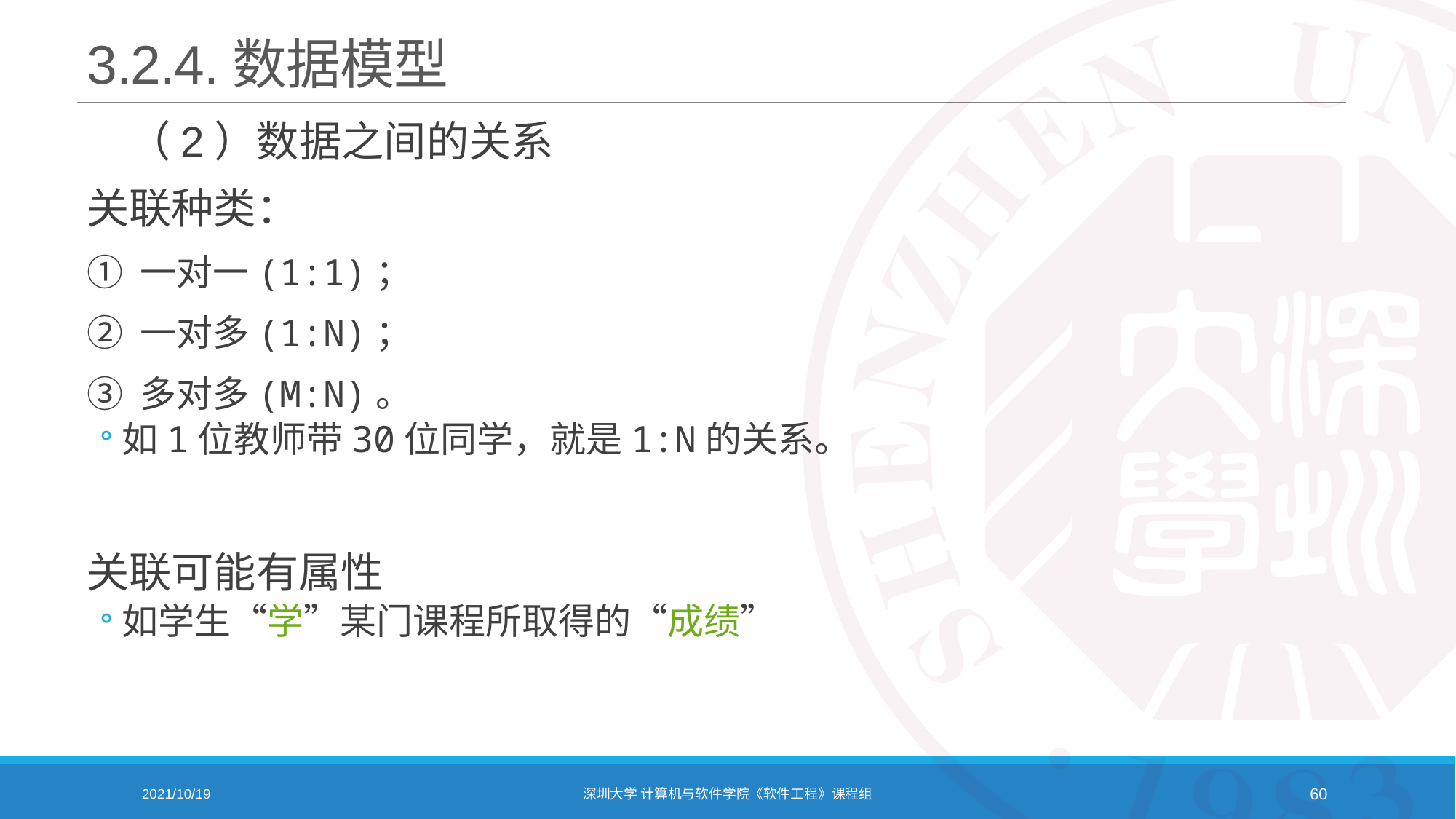

# 3.2.4.数据模型
（2）数据之间的关系
关联种类：
	① 一对一(1:1)；
	② 一对多(1:N)；
	③ 多对多(M:N)。
如1位教师带30位同学，就是1:N的关系。

关联可能有属性
如学生“学”某门课程所取得的“成绩”

2021/10/19
深圳大学 计算机与软件学院《软件工程》课程组
60